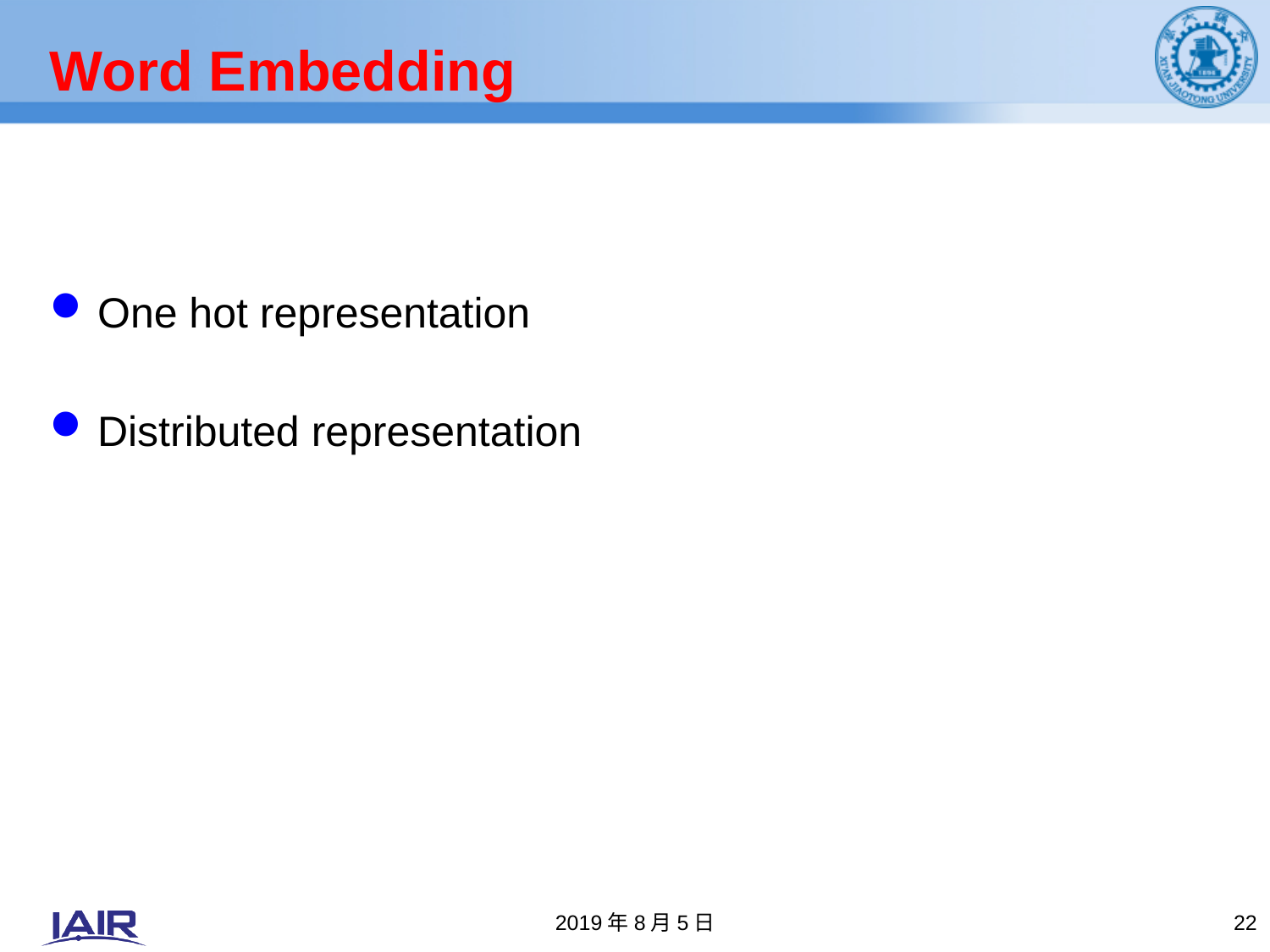

# Word Embedding

One hot representation

Distributed representation

2019年8月5日
22